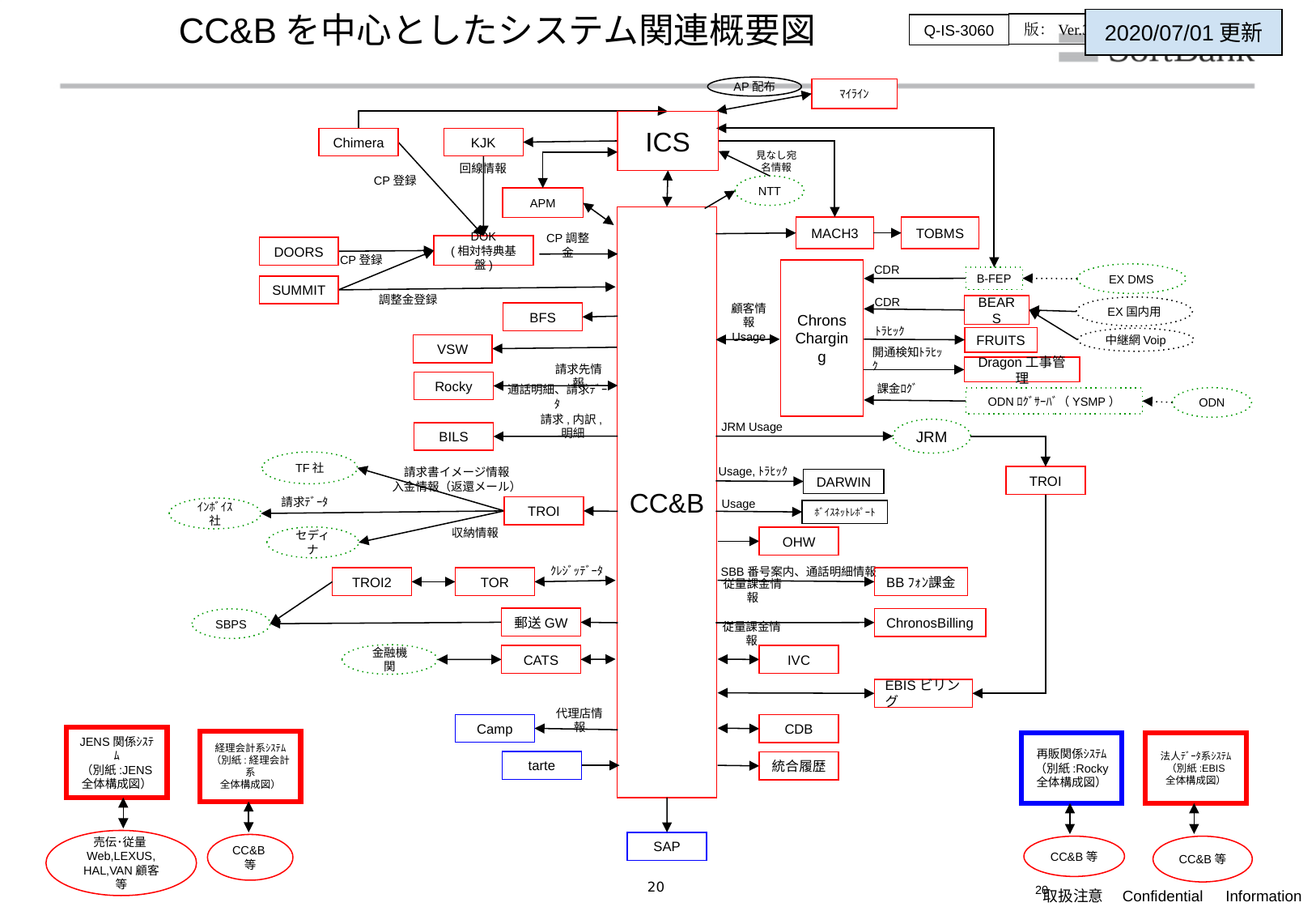

CC&Bを中心としたシステム関連概要図
2020/07/01更新
版：Ver.3.73
Q-IS-3060
20/50　頁
AP配布
ﾏｲﾗｲﾝ
ICS
Chimera
KJK
見なし宛名情報
回線情報
CP登録
NTT
APM
CC&B
MACH3
TOBMS

CP調整金
DOK
(相対特典基盤)
DOORS

CP登録
CDR
Chrons
Charging
EX DMS
B-FEP

SUMMIT
調整金登録
CDR
BEARS
EX国内用

BFS

顧客情報
Usage
ﾄﾗﾋｯｸ
FRUITS
中継網Voip

VSW

開通検知ﾄﾗﾋｯｸ
Dragon工事管理

請求先情報
Rocky

課金ﾛｸﾞ
通話明細、請求ﾃﾞｰﾀ
ODN
ODNﾛｸﾞｻｰﾊﾞ（YSMP）

請求,内訳,明細
JRM Usage
JRM
BILS

TF社
Usage,ﾄﾗﾋｯｸ
TROI
DARWIN
請求書イメージ情報
入金情報（返還メール）

請求ﾃﾞｰﾀ
Usage
TROI
ｲﾝﾎﾞｲｽ社
ﾎﾞｲｽﾈｯﾄﾚﾎﾟｰﾄ

収納情報
セディナ

OHW
ｸﾚｼﾞｯﾃﾞｰﾀ
SBB番号案内、通話明細情報

BBﾌｫﾝ課金
TROI2
TOR
従量課金情報
郵送GW
ChronosBilling
SBPS

従量課金情報

金融機関

CATS
IVC

EBISビリング
代理店情報

Camp
CDB
JENS関係ｼｽﾃﾑ
（別紙:JENS
全体構成図）
経理会計系ｼｽﾃﾑ
（別紙:経理会計系
全体構成図）
再販関係ｼｽﾃﾑ
（別紙:Rocky
全体構成図）
法人ﾃﾞｰﾀ系ｼｽﾃﾑ
（別紙:EBIS
全体構成図）

tarte

統合履歴
売伝･従量Web,LEXUS,
HAL,VAN顧客等
SAP
CC&B等
CC&B等
CC&B等
20